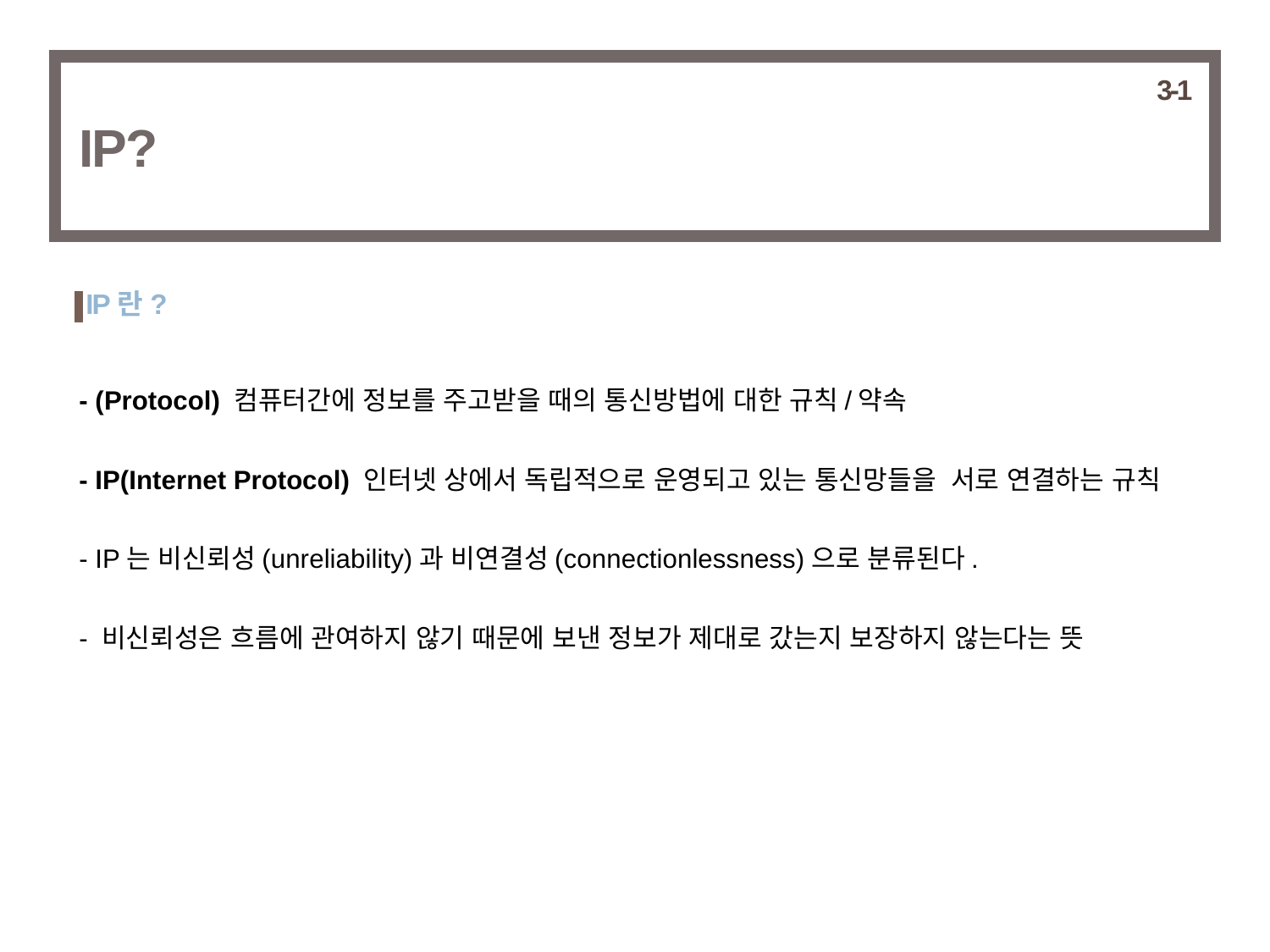

3-1
IP?
IP란?
- (Protocol) 컴퓨터간에 정보를 주고받을 때의 통신방법에 대한 규칙/약속
- IP(Internet Protocol) 인터넷 상에서 독립적으로 운영되고 있는 통신망들을  서로 연결하는 규칙
- IP는 비신뢰성(unreliability)과 비연결성(connectionlessness)으로 분류된다.
- 비신뢰성은 흐름에 관여하지 않기 때문에 보낸 정보가 제대로 갔는지 보장하지 않는다는 뜻